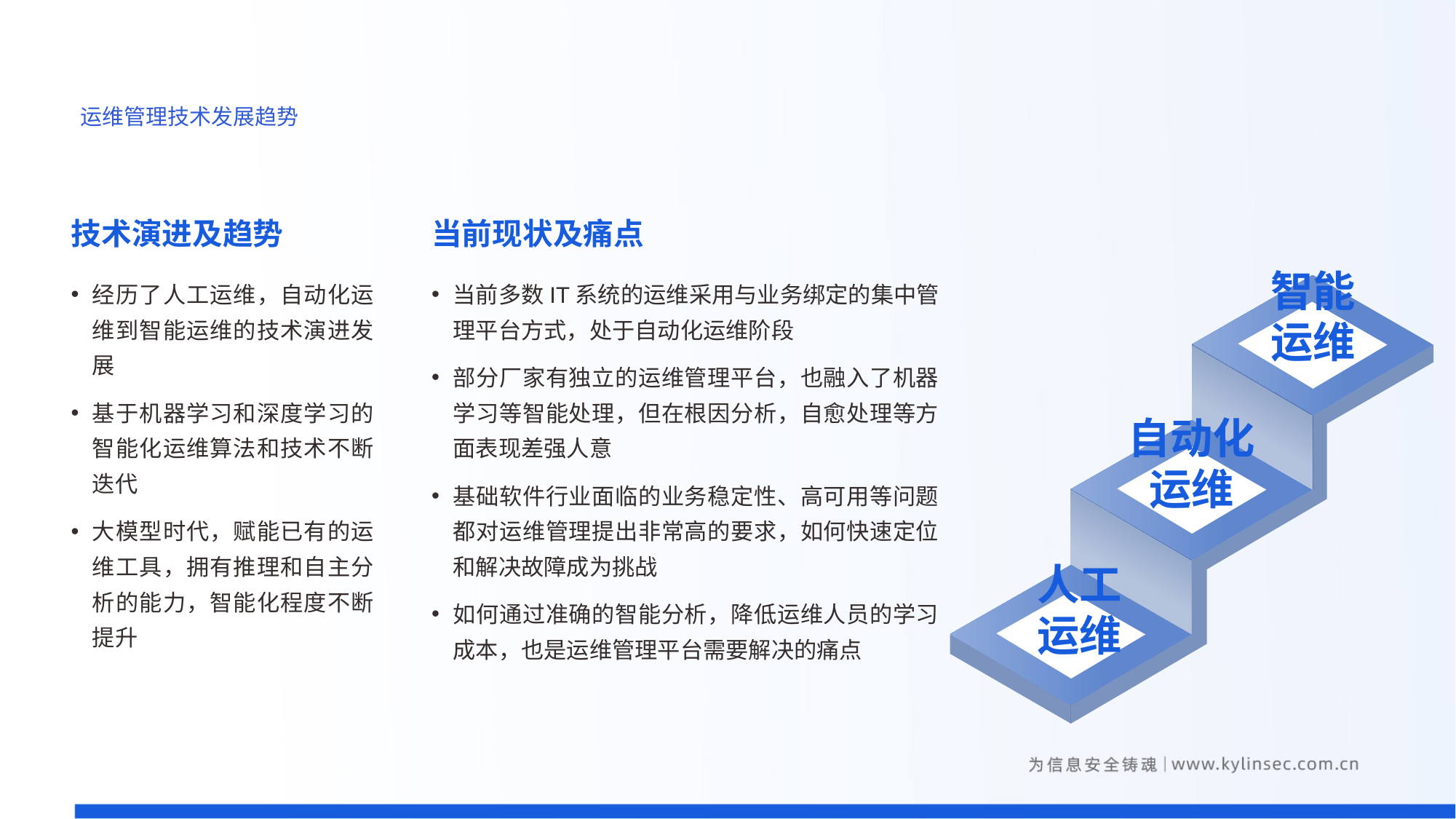

# 运维管理技术发展趋势
技术演进及趋势
经历了人工运维，自动化运维到智能运维的技术演进发展
基于机器学习和深度学习的智能化运维算法和技术不断迭代
大模型时代，赋能已有的运维工具，拥有推理和自主分析的能力，智能化程度不断提升

当前现状及痛点
当前多数IT系统的运维采用与业务绑定的集中管理平台方式，处于自动化运维阶段
部分厂家有独立的运维管理平台，也融入了机器学习等智能处理，但在根因分析，自愈处理等方面表现差强人意
基础软件行业面临的业务稳定性、高可用等问题都对运维管理提出非常高的要求，如何快速定位和解决故障成为挑战
如何通过准确的智能分析，降低运维人员的学习成本，也是运维管理平台需要解决的痛点

智能
运维

自动化
运维

人工
运维